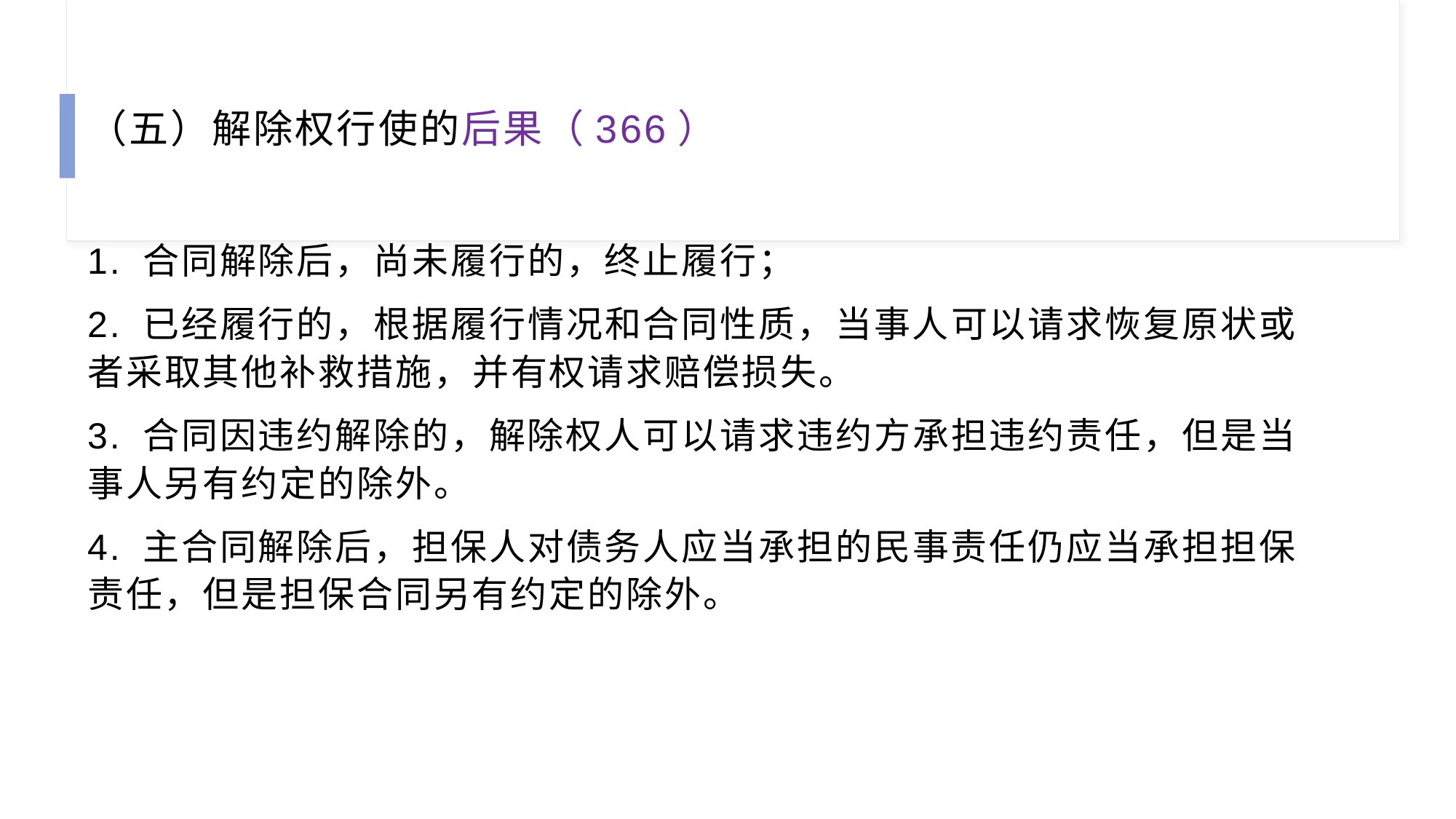

（五）解除权行使的后果（366）

1. 合同解除后，尚未履行的，终止履行；
2. 已经履行的，根据履行情况和合同性质，当事人可以请求恢复原状或者采取其他补救措施，并有权请求赔偿损失。
3. 合同因违约解除的，解除权人可以请求违约方承担违约责任，但是当事人另有约定的除外。
4. 主合同解除后，担保人对债务人应当承担的民事责任仍应当承担担保责任，但是担保合同另有约定的除外。